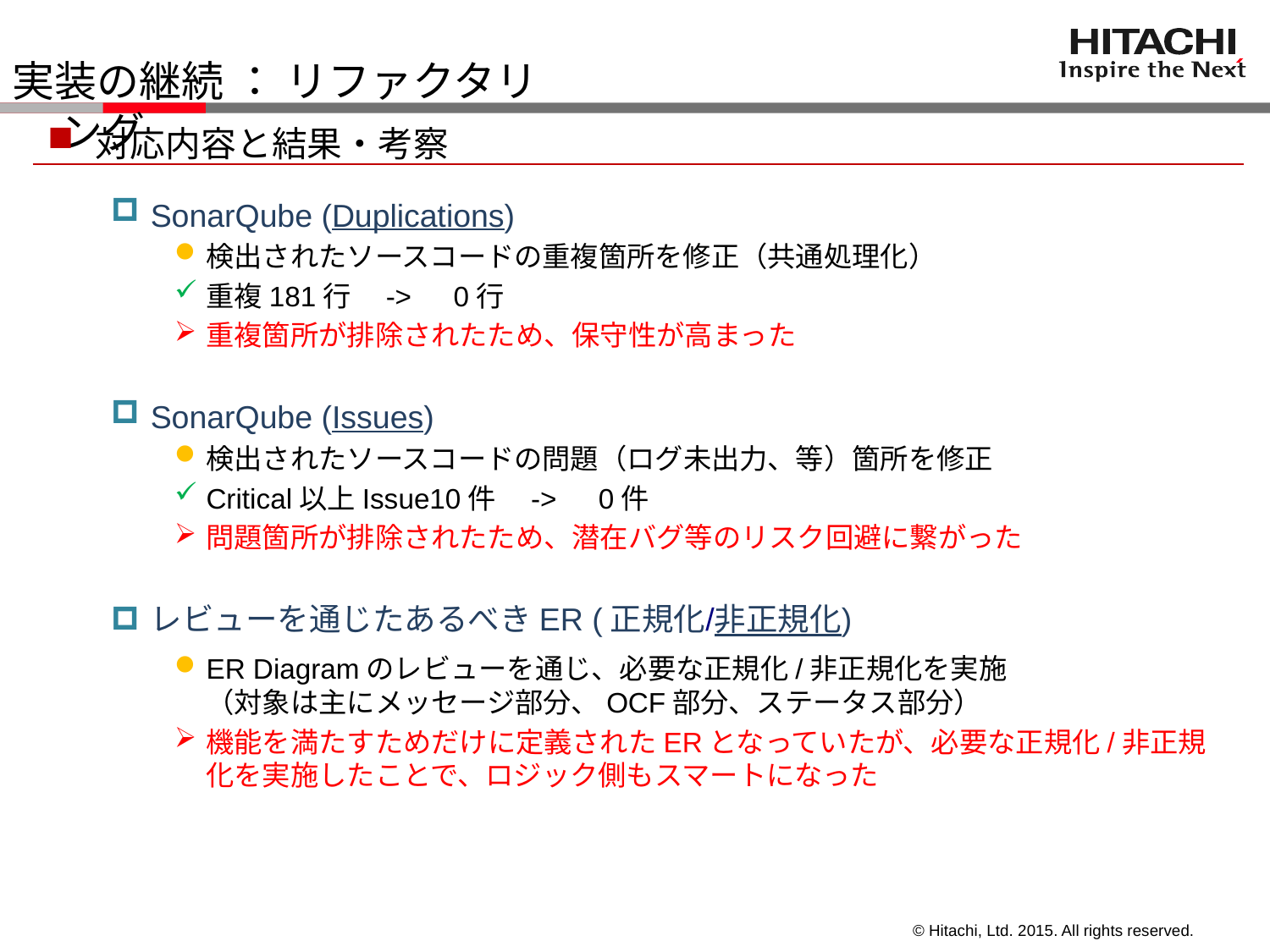

# 実装の継続 ： リファクタリング
対応内容と結果・考察

SonarQube (Duplications)
検出されたソースコードの重複箇所を修正（共通処理化）
重複181行　->　0行
重複箇所が排除されたため、保守性が高まった

SonarQube (Issues)
検出されたソースコードの問題（ログ未出力、等）箇所を修正
Critical以上Issue10件　->　0件
問題箇所が排除されたため、潜在バグ等のリスク回避に繋がった

レビューを通じたあるべきER (正規化/非正規化)
ER Diagramのレビューを通じ、必要な正規化/非正規化を実施
（対象は主にメッセージ部分、OCF部分、ステータス部分）
機能を満たすためだけに定義されたERとなっていたが、必要な正規化/非正規化を実施したことで、ロジック側もスマートになった